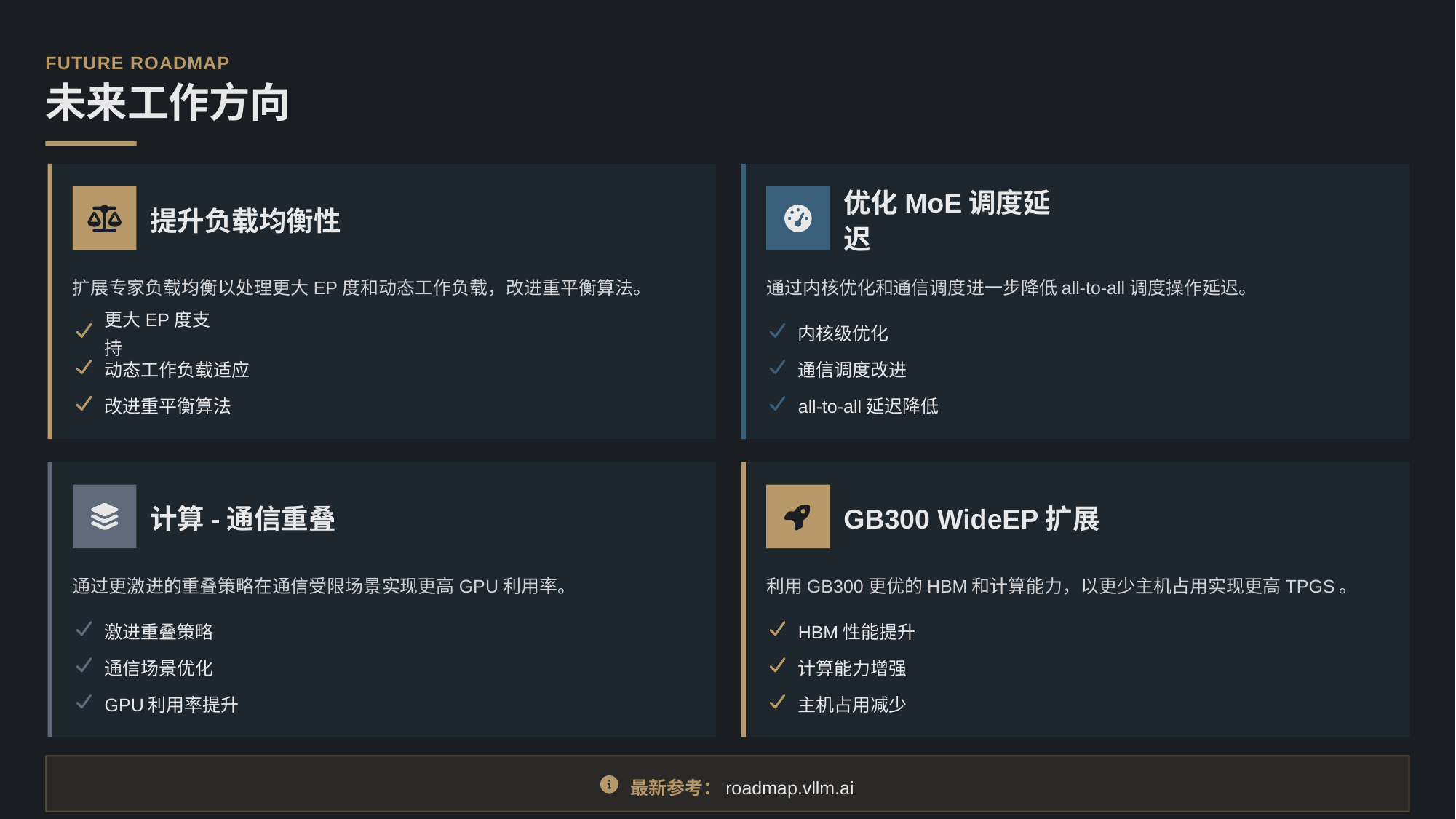

FUTURE ROADMAP
未来工作方向

提升负载均衡性
优化MoE调度延迟

扩展专家负载均衡以处理更大EP度和动态工作负载，改进重平衡算法。
通过内核优化和通信调度进一步降低all-to-all调度操作延迟。
更大EP度支持
内核级优化

动态工作负载适应
通信调度改进

改进重平衡算法
all-to-all延迟降低

计算-通信重叠
GB300 WideEP扩展

通过更激进的重叠策略在通信受限场景实现更高GPU利用率。
利用GB300更优的HBM和计算能力，以更少主机占用实现更高TPGS。
激进重叠策略
HBM性能提升

通信场景优化
计算能力增强

GPU利用率提升
主机占用减少

最新参考：roadmap.vllm.ai